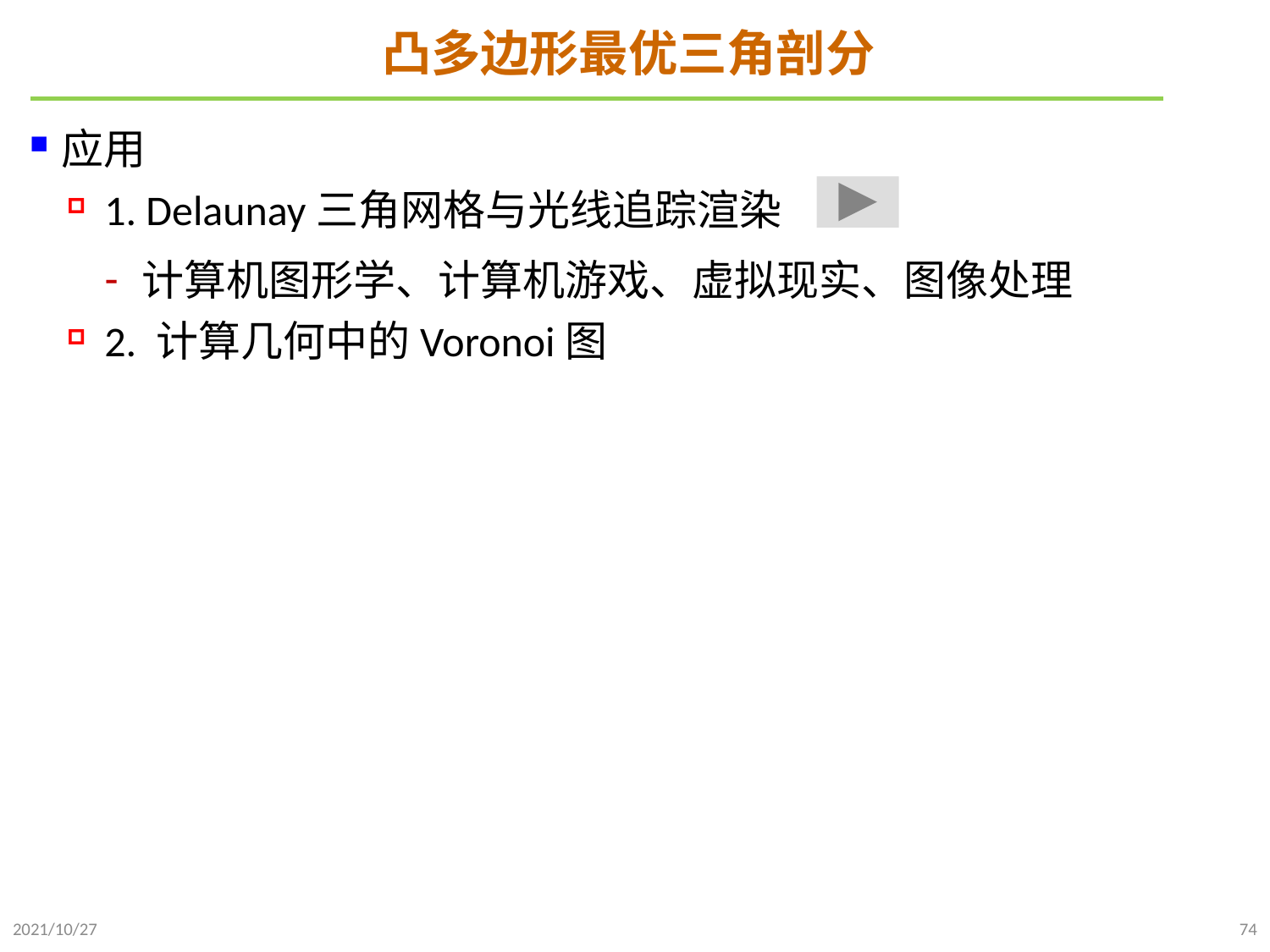

# 凸多边形最优三角剖分
应用
1. Delaunay三角网格与光线追踪渲染
计算机图形学、计算机游戏、虚拟现实、图像处理
2. 计算几何中的Voronoi图

2021/10/27
74